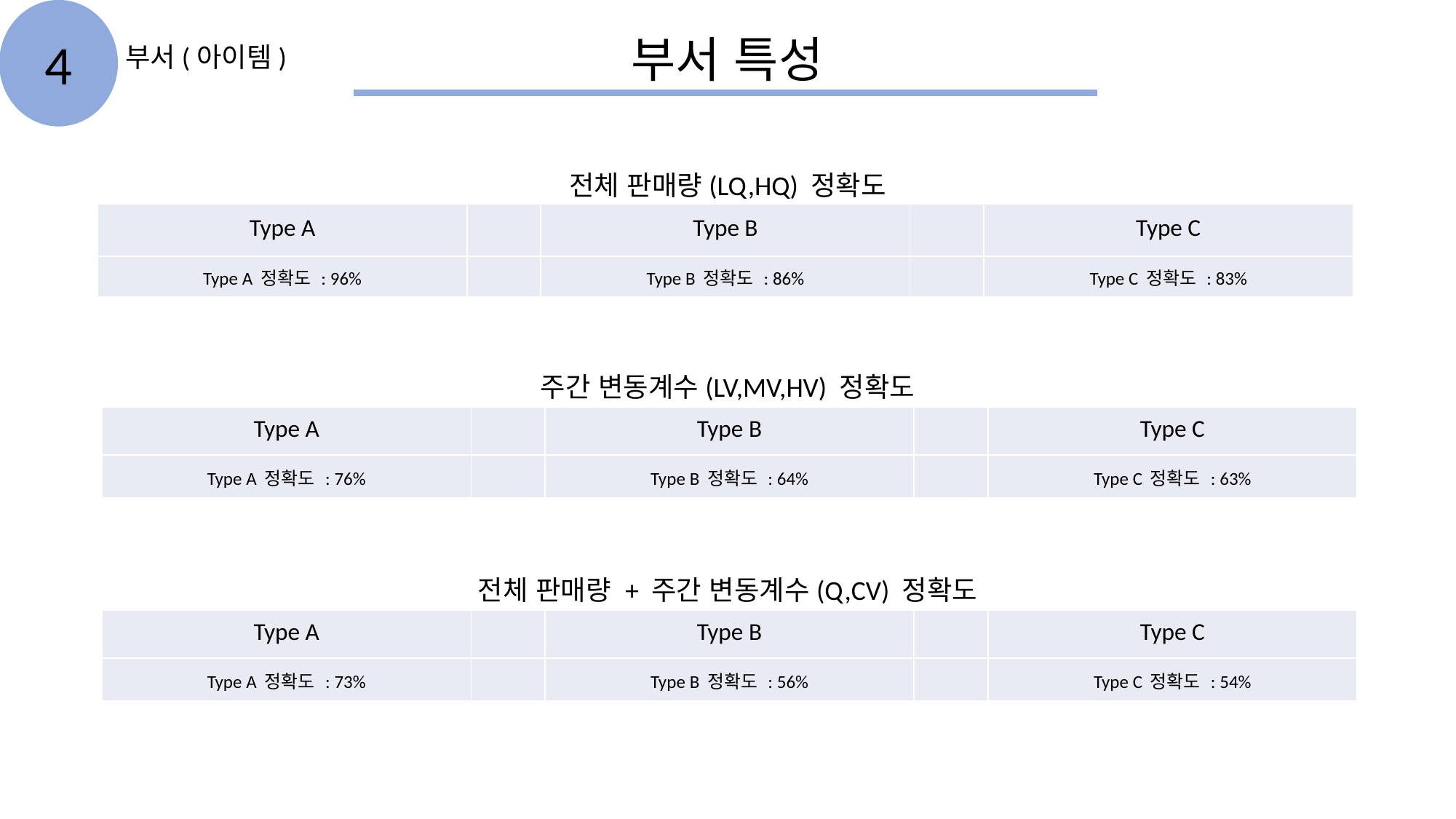

4
부서 특성
부서(아이템)

전체 판매량(LQ,HQ) 정확도
| Type A |  | Type B |  | Type C |
| --- | --- | --- | --- | --- |
| Type A 정확도 : 96% |  | Type B 정확도 : 86% |  | Type C 정확도 : 83% |
주간 변동계수(LV,MV,HV) 정확도
| Type A |  | Type B |  | Type C |
| --- | --- | --- | --- | --- |
| Type A 정확도 : 76% |  | Type B 정확도 : 64% |  | Type C 정확도 : 63% |
전체 판매량 + 주간 변동계수(Q,CV) 정확도
| Type A |  | Type B |  | Type C |
| --- | --- | --- | --- | --- |
| Type A 정확도 : 73% |  | Type B 정확도 : 56% |  | Type C 정확도 : 54% |